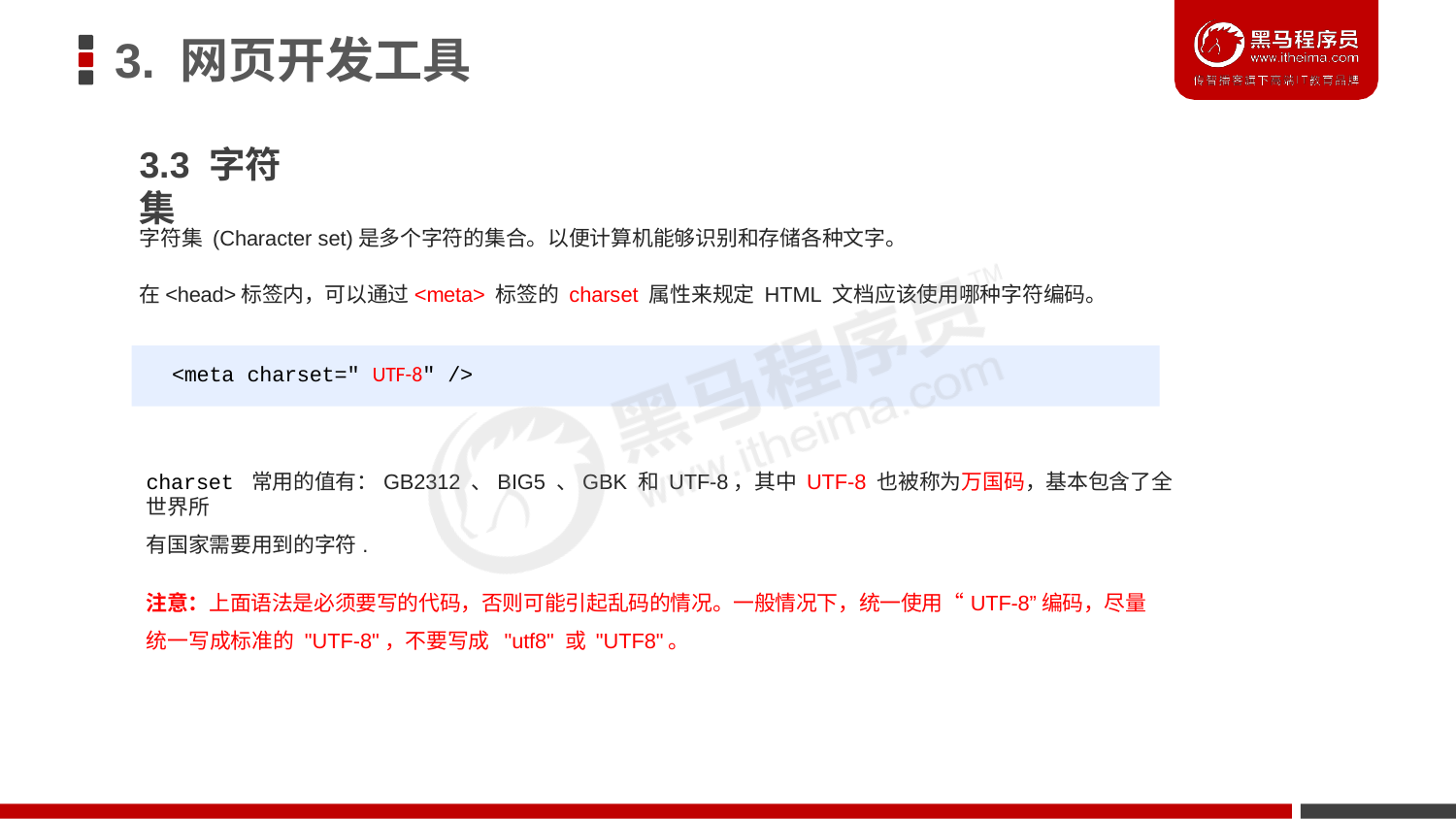

# 3. 网页开发工具
3.3 字符集

字符集 (Character set)是多个字符的集合。以便计算机能够识别和存储各种文字。

在<head>标签内，可以通过<meta> 标签的 charset 属性来规定 HTML 文档应该使用哪种字符编码。

<meta charset=" UTF-8" />
charset 常用的值有：GB2312 、BIG5 、GBK 和 UTF-8，其中 UTF-8 也被称为万国码，基本包含了全世界所
有国家需要用到的字符.

注意：上面语法是必须要写的代码，否则可能引起乱码的情况。一般情况下，统一使用“UTF-8”编码，尽量  统一写成标准的 "UTF-8"，不要写成  "utf8" 或 "UTF8"。